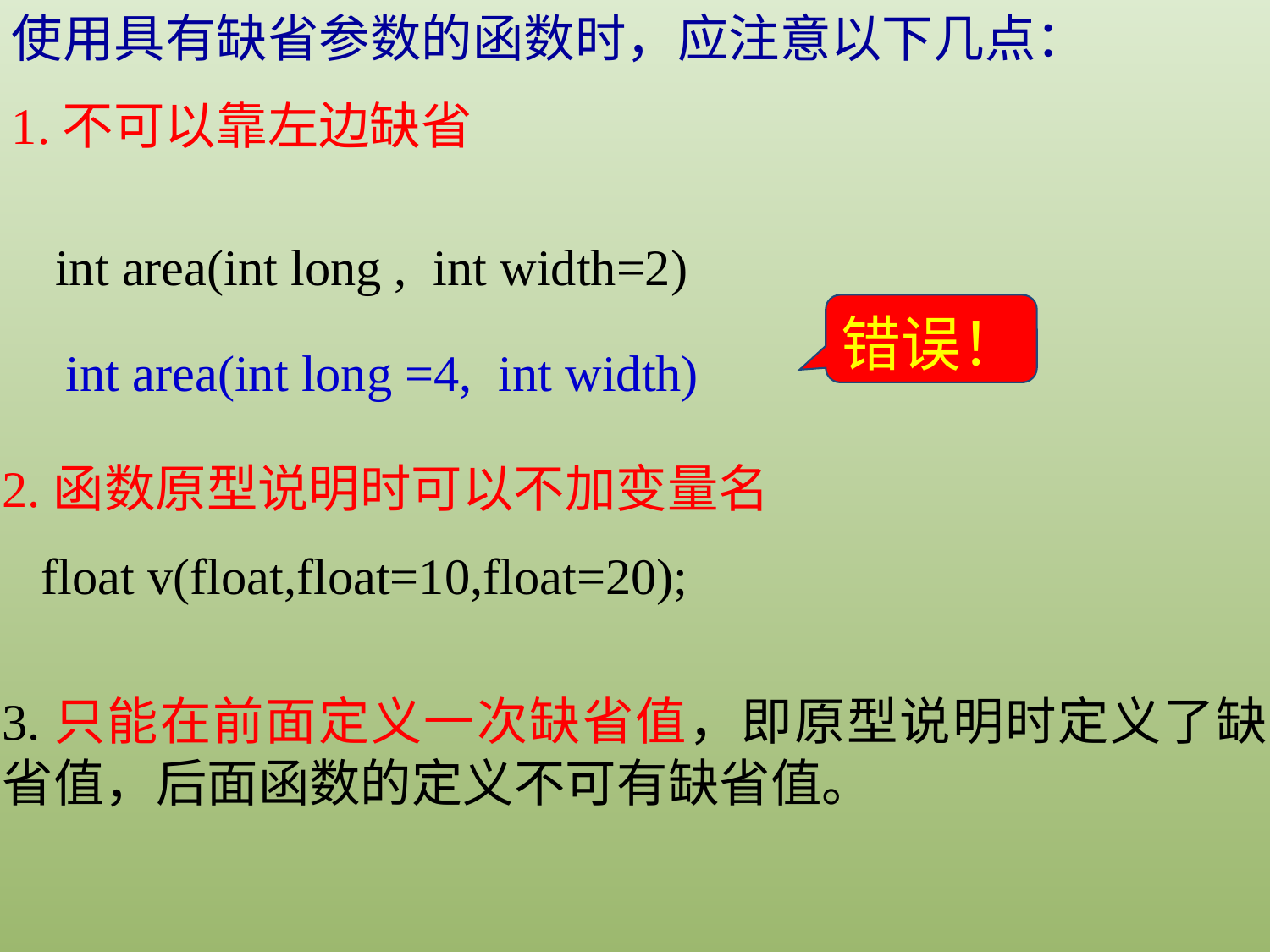

使用具有缺省参数的函数时，应注意以下几点：
1.不可以靠左边缺省
int area(int long ,  int width=2)
错误！
int area(int long =4,  int width)
2.函数原型说明时可以不加变量名
   float v(float,float=10,float=20);
3.只能在前面定义一次缺省值，即原型说明时定义了缺省值，后面函数的定义不可有缺省值。
248